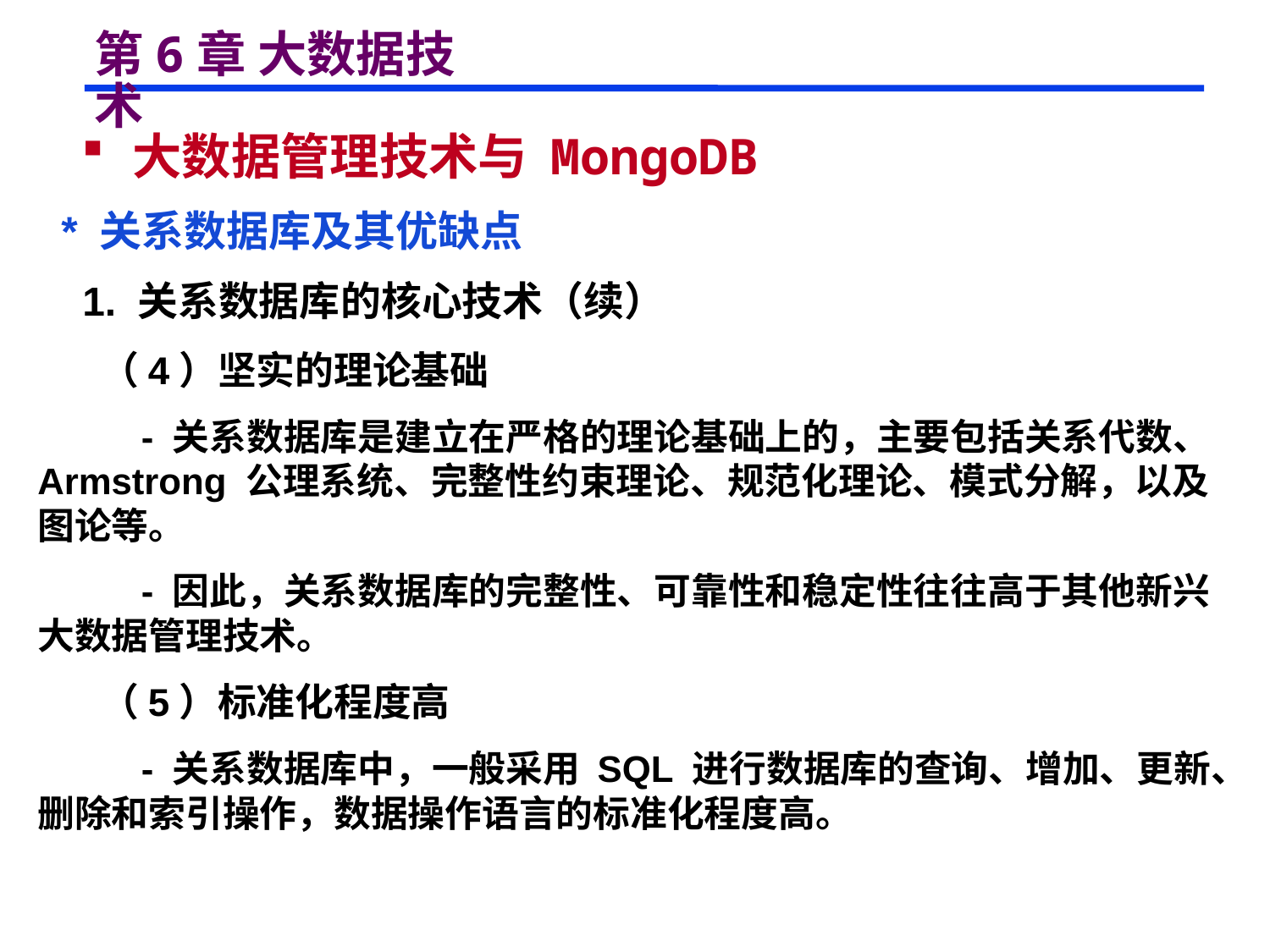

# 第6章 大数据技术
 大数据管理技术与 MongoDB
  * 关系数据库及其优缺点
    1. 关系数据库的核心技术（续）
      （4）坚实的理论基础
          - 关系数据库是建立在严格的理论基础上的，主要包括关系代数、Armstrong 公理系统、完整性约束理论、规范化理论、模式分解，以及图论等。
          - 因此，关系数据库的完整性、可靠性和稳定性往往高于其他新兴大数据管理技术。
      （5）标准化程度高
          - 关系数据库中，一般采用 SQL 进行数据库的查询、增加、更新、删除和索引操作，数据操作语言的标准化程度高。